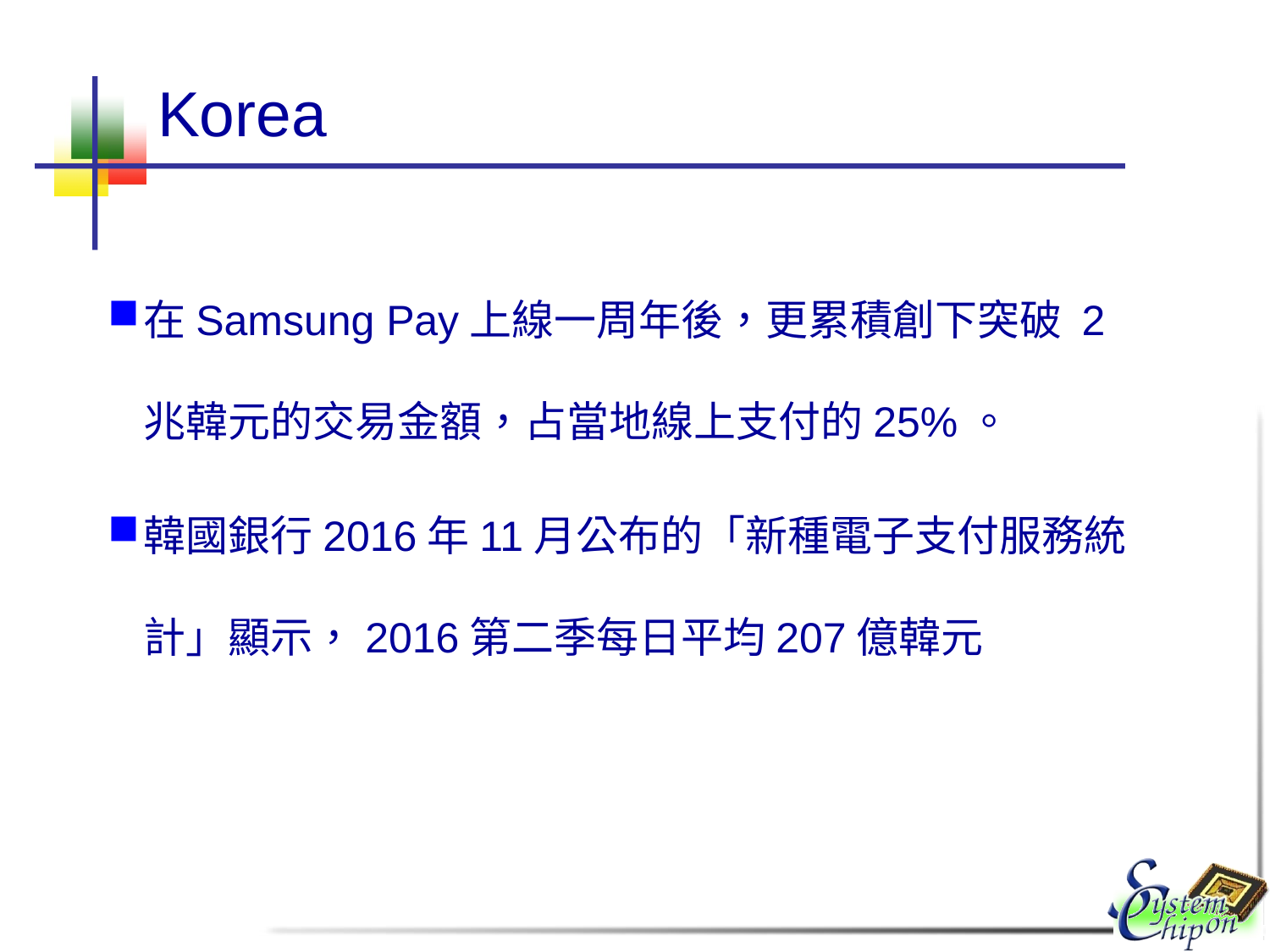

# Korea
在Samsung Pay上線一周年後，更累積創下突破 2 兆韓元的交易金額，占當地線上支付的25%。
韓國銀行2016年11月公布的「新種電子支付服務統計」顯示，2016第二季每日平均207億韓元